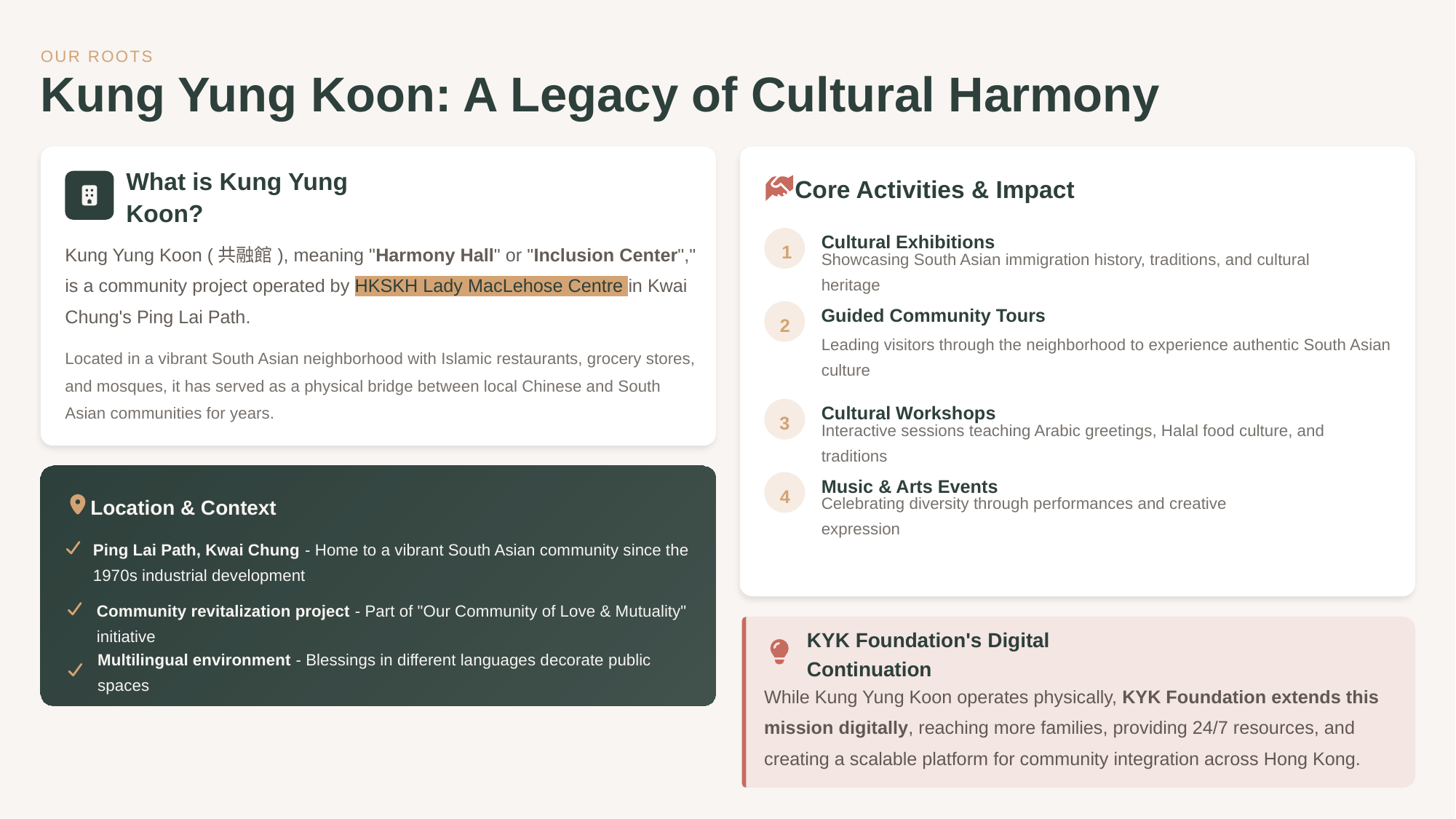

OUR ROOTS
Kung Yung Koon: A Legacy of Cultural Harmony

Core Activities & Impact

What is Kung Yung Koon?

Cultural Exhibitions

1
Kung Yung Koon (共融館), meaning "Harmony Hall" or "Inclusion Center"," is a community project operated by HKSKH Lady MacLehose Centre in Kwai Chung's Ping Lai Path.
Showcasing South Asian immigration history, traditions, and cultural heritage
Guided Community Tours

2
Leading visitors through the neighborhood to experience authentic South Asian culture
Located in a vibrant South Asian neighborhood with Islamic restaurants, grocery stores, and mosques, it has served as a physical bridge between local Chinese and South Asian communities for years.
Cultural Workshops

3
Interactive sessions teaching Arabic greetings, Halal food culture, and traditions

Music & Arts Events

4
Location & Context

Celebrating diversity through performances and creative expression
Ping Lai Path, Kwai Chung - Home to a vibrant South Asian community since the 1970s industrial development

Community revitalization project - Part of "Our Community of Love & Mutuality" initiative

KYK Foundation's Digital Continuation

Multilingual environment - Blessings in different languages decorate public spaces

While Kung Yung Koon operates physically, KYK Foundation extends this mission digitally, reaching more families, providing 24/7 resources, and creating a scalable platform for community integration across Hong Kong.